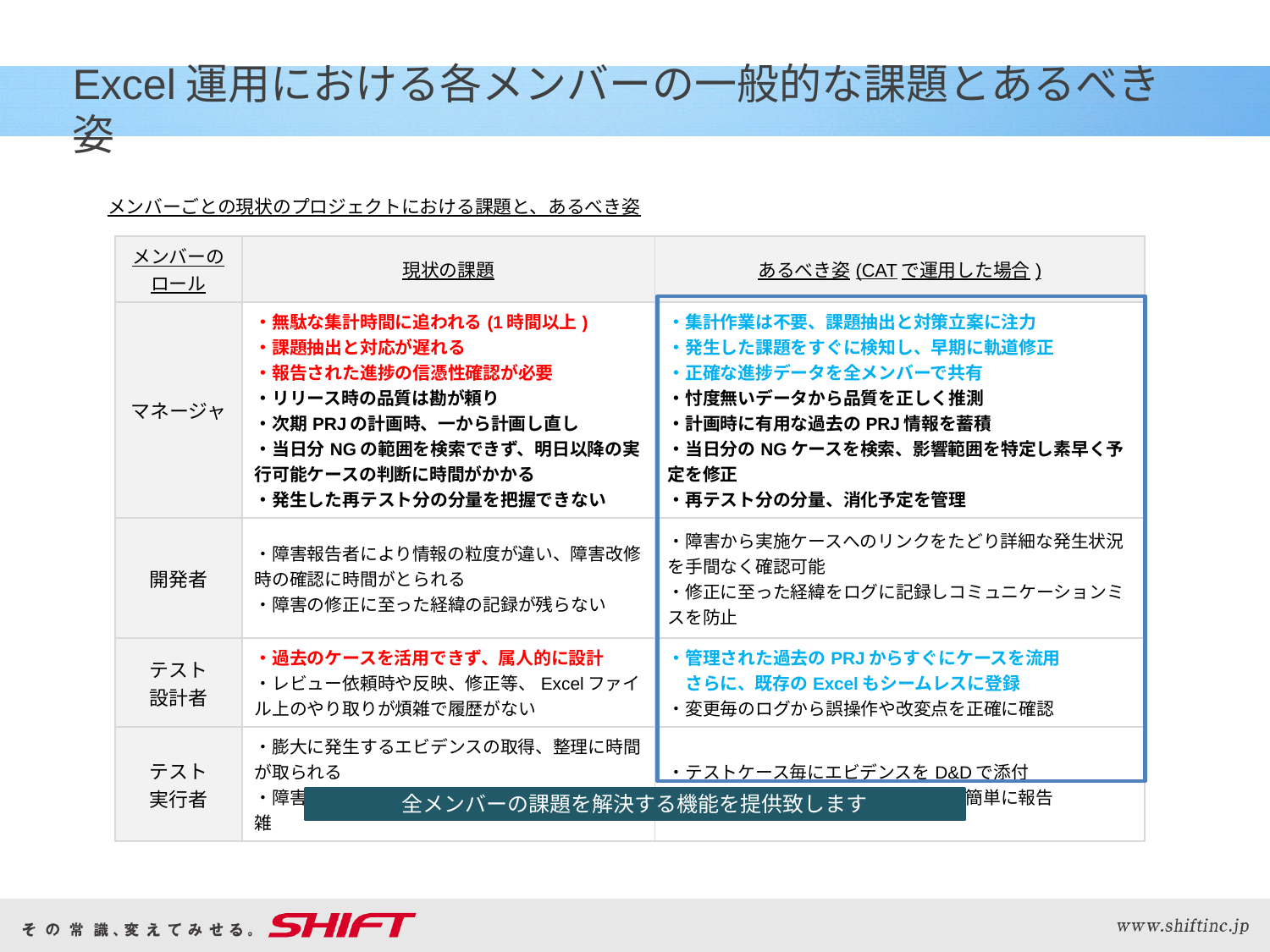

# Excel運用における各メンバーの一般的な課題とあるべき姿
メンバーごとの現状のプロジェクトにおける課題と、あるべき姿
| メンバーのロール | 現状の課題 | あるべき姿(CATで運用した場合) |
| --- | --- | --- |
| マネージャ | ・無駄な集計時間に追われる(1時間以上) ・課題抽出と対応が遅れる ・報告された進捗の信憑性確認が必要 ・リリース時の品質は勘が頼り ・次期PRJの計画時、一から計画し直し ・当日分NGの範囲を検索できず、明日以降の実行可能ケースの判断に時間がかかる ・発生した再テスト分の分量を把握できない | ・集計作業は不要、課題抽出と対策立案に注力 ・発生した課題をすぐに検知し、早期に軌道修正 ・正確な進捗データを全メンバーで共有 ・忖度無いデータから品質を正しく推測 ・計画時に有用な過去のPRJ情報を蓄積 ・当日分のNGケースを検索、影響範囲を特定し素早く予定を修正 ・再テスト分の分量、消化予定を管理 |
| 開発者 | ・障害報告者により情報の粒度が違い、障害改修時の確認に時間がとられる ・障害の修正に至った経緯の記録が残らない | ・障害から実施ケースへのリンクをたどり詳細な発生状況を手間なく確認可能 ・修正に至った経緯をログに記録しコミュニケーションミスを防止 |
| テスト 設計者 | ・過去のケースを活用できず、属人的に設計 ・レビュー依頼時や反映、修正等、Excelファイル上のやり取りが煩雑で履歴がない | ・管理された過去のPRJからすぐにケースを流用 　さらに、既存のExcelもシームレスに登録 ・変更毎のログから誤操作や改変点を正確に確認 |
| テスト 実行者 | ・膨大に発生するエビデンスの取得、整理に時間が取られる ・障害登録時、Excel・Redmineの行き来が煩雑 | ・テストケース毎にエビデンスをD&Dで添付 ・テスト画面から障害報告ボタンで、簡単に報告 |

全メンバーの課題を解決する機能を提供致します